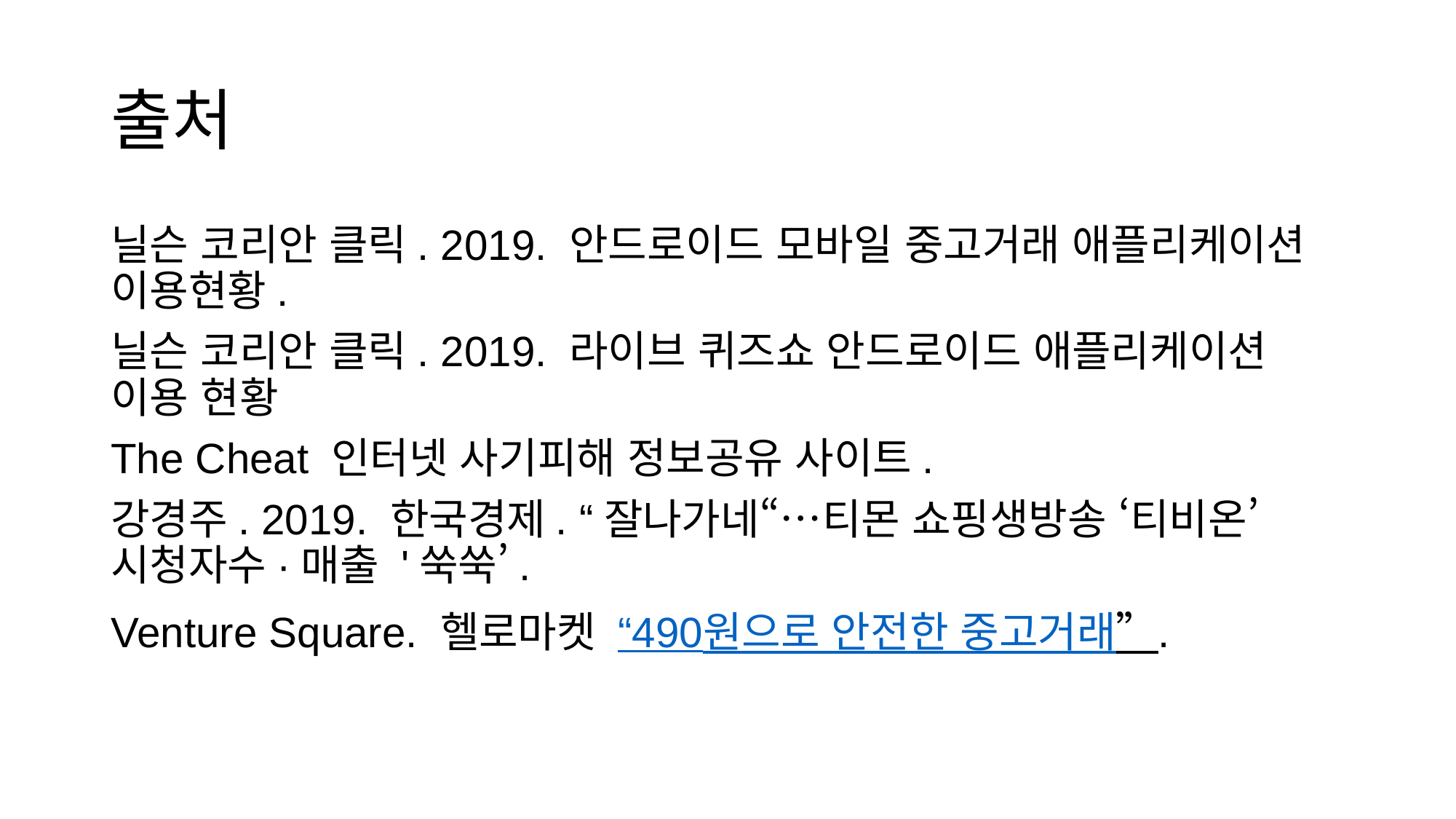

# 출처
닐슨 코리안 클릭. 2019. 안드로이드 모바일 중고거래 애플리케이션 이용현황.
닐슨 코리안 클릭. 2019. 라이브 퀴즈쇼 안드로이드 애플리케이션 이용 현황
The Cheat 인터넷 사기피해 정보공유 사이트.
강경주. 2019. 한국경제. “잘나가네“…티몬 쇼핑생방송 ‘티비온’ 시청자수·매출 '쑥쑥’.
Venture Square. 헬로마켓 “490원으로 안전한 중고거래”.